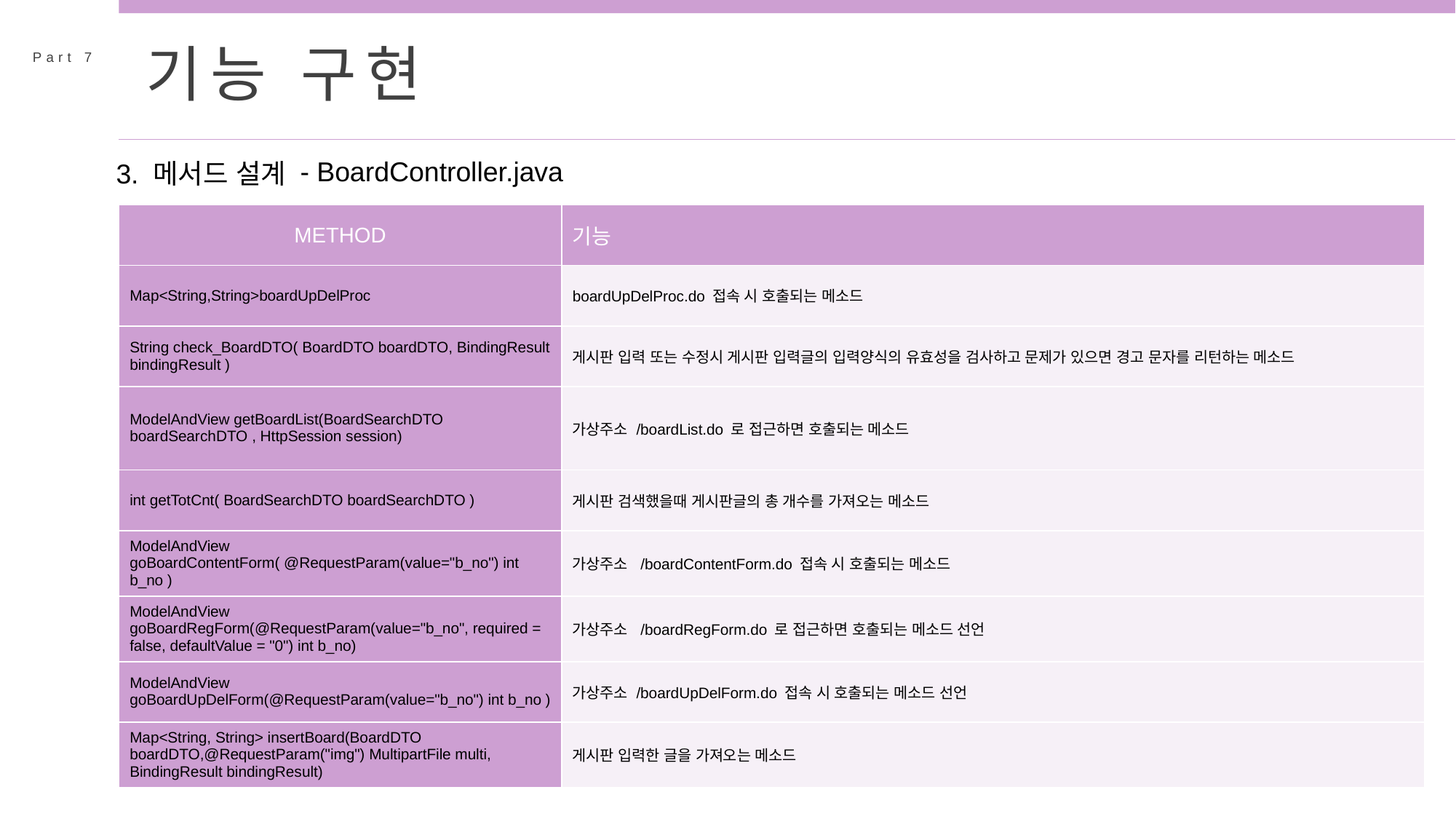

기능 구현
Part 7
- BoardController.java
3. 메서드 설계
| METHOD | 기능 |
| --- | --- |
| Map<String,String>boardUpDelProc | boardUpDelProc.do 접속 시 호출되는 메소드 |
| String check\_BoardDTO( BoardDTO boardDTO, BindingResult bindingResult ) | 게시판 입력 또는 수정시 게시판 입력글의 입력양식의 유효성을 검사하고 문제가 있으면 경고 문자를 리턴하는 메소드 |
| ModelAndView getBoardList(BoardSearchDTO boardSearchDTO , HttpSession session) | 가상주소 /boardList.do 로 접근하면 호출되는 메소드 |
| int getTotCnt( BoardSearchDTO boardSearchDTO ) | 게시판 검색했을때 게시판글의 총 개수를 가져오는 메소드 |
| ModelAndView goBoardContentForm( @RequestParam(value="b\_no") int b\_no ) | 가상주소 /boardContentForm.do 접속 시 호출되는 메소드 |
| ModelAndView goBoardRegForm(@RequestParam(value="b\_no", required = false, defaultValue = "0") int b\_no) | 가상주소 /boardRegForm.do 로 접근하면 호출되는 메소드 선언 |
| ModelAndView goBoardUpDelForm(@RequestParam(value="b\_no") int b\_no ) | 가상주소 /boardUpDelForm.do 접속 시 호출되는 메소드 선언 |
| Map<String, String> insertBoard(BoardDTO boardDTO,@RequestParam("img") MultipartFile multi, BindingResult bindingResult) | 게시판 입력한 글을 가져오는 메소드 |